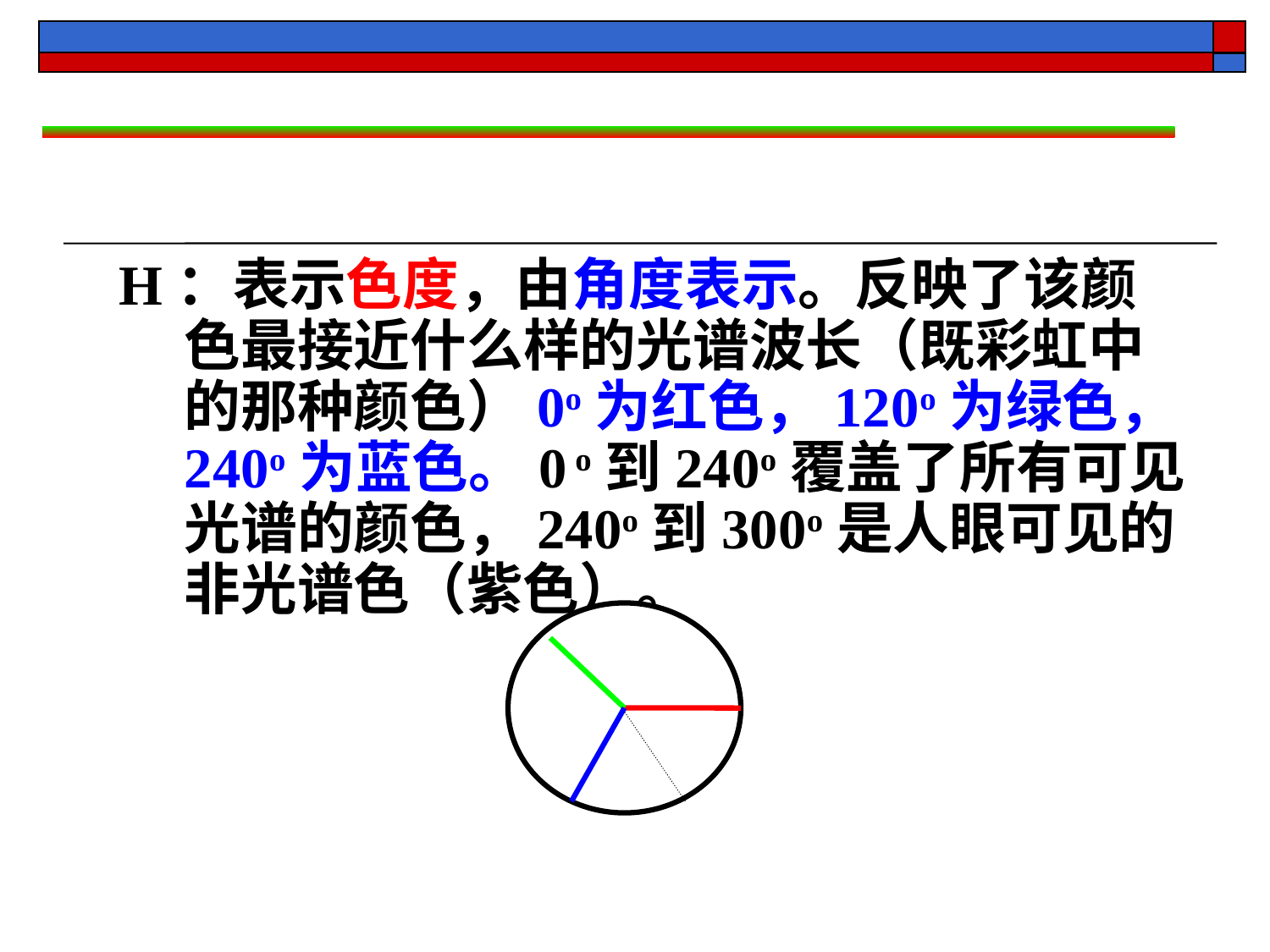

H：表示色度，由角度表示。反映了该颜色最接近什么样的光谱波长（既彩虹中的那种颜色）0o为红色，120o为绿色，240o为蓝色。0 o到240o覆盖了所有可见光谱的颜色，240o到300o是人眼可见的非光谱色（紫色）。

36